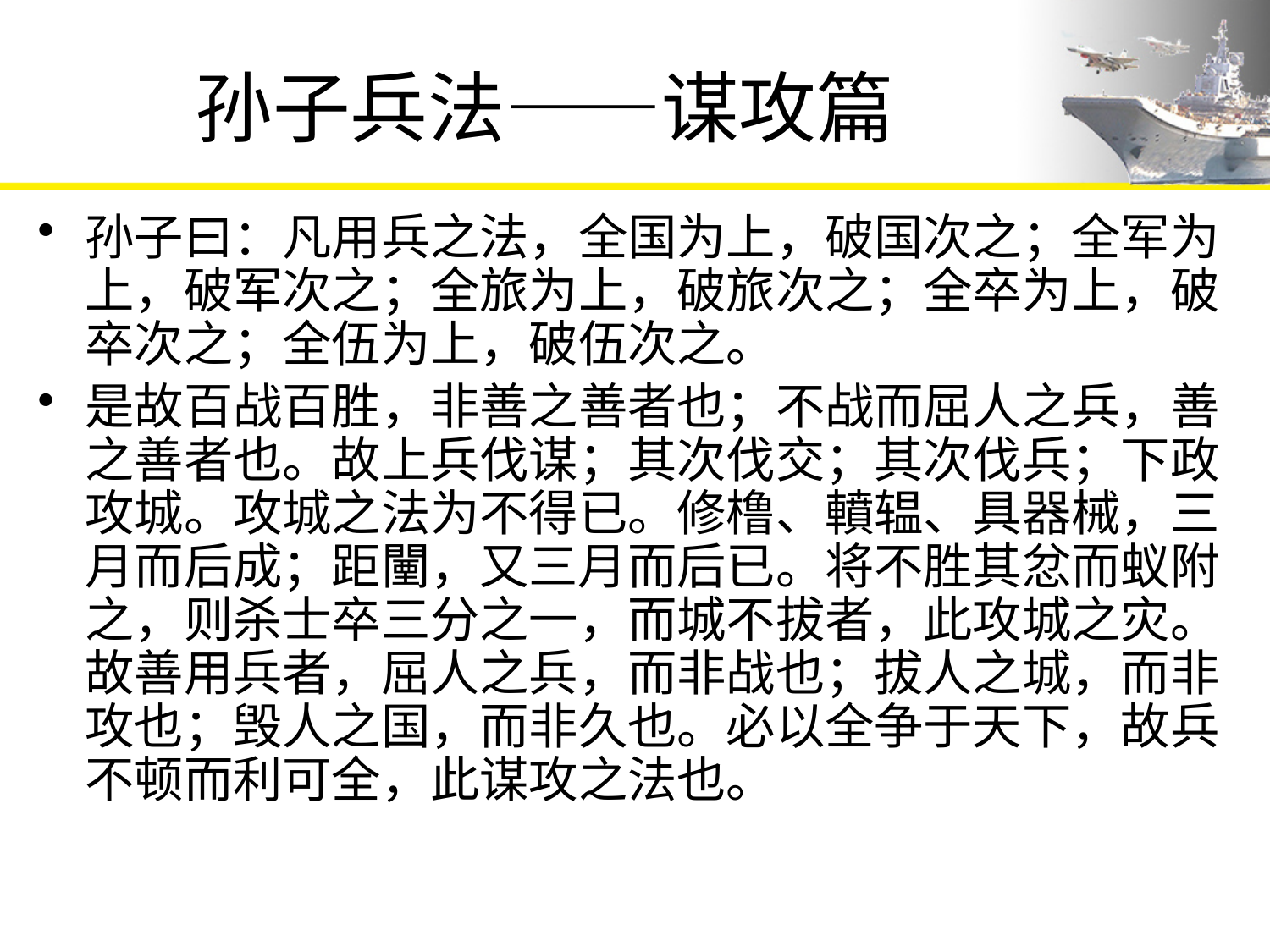

# 孙子兵法——谋攻篇
孙子曰：凡用兵之法，全国为上，破国次之；全军为上，破军次之；全旅为上，破旅次之；全卒为上，破卒次之；全伍为上，破伍次之。
是故百战百胜，非善之善者也；不战而屈人之兵，善之善者也。故上兵伐谋；其次伐交；其次伐兵；下政攻城。攻城之法为不得已。修橹、轒辒、具器械，三月而后成；距闉，又三月而后已。将不胜其忿而蚁附之，则杀士卒三分之一，而城不拔者，此攻城之灾。故善用兵者，屈人之兵，而非战也；拔人之城，而非攻也；毁人之国，而非久也。必以全争于天下，故兵不顿而利可全，此谋攻之法也。